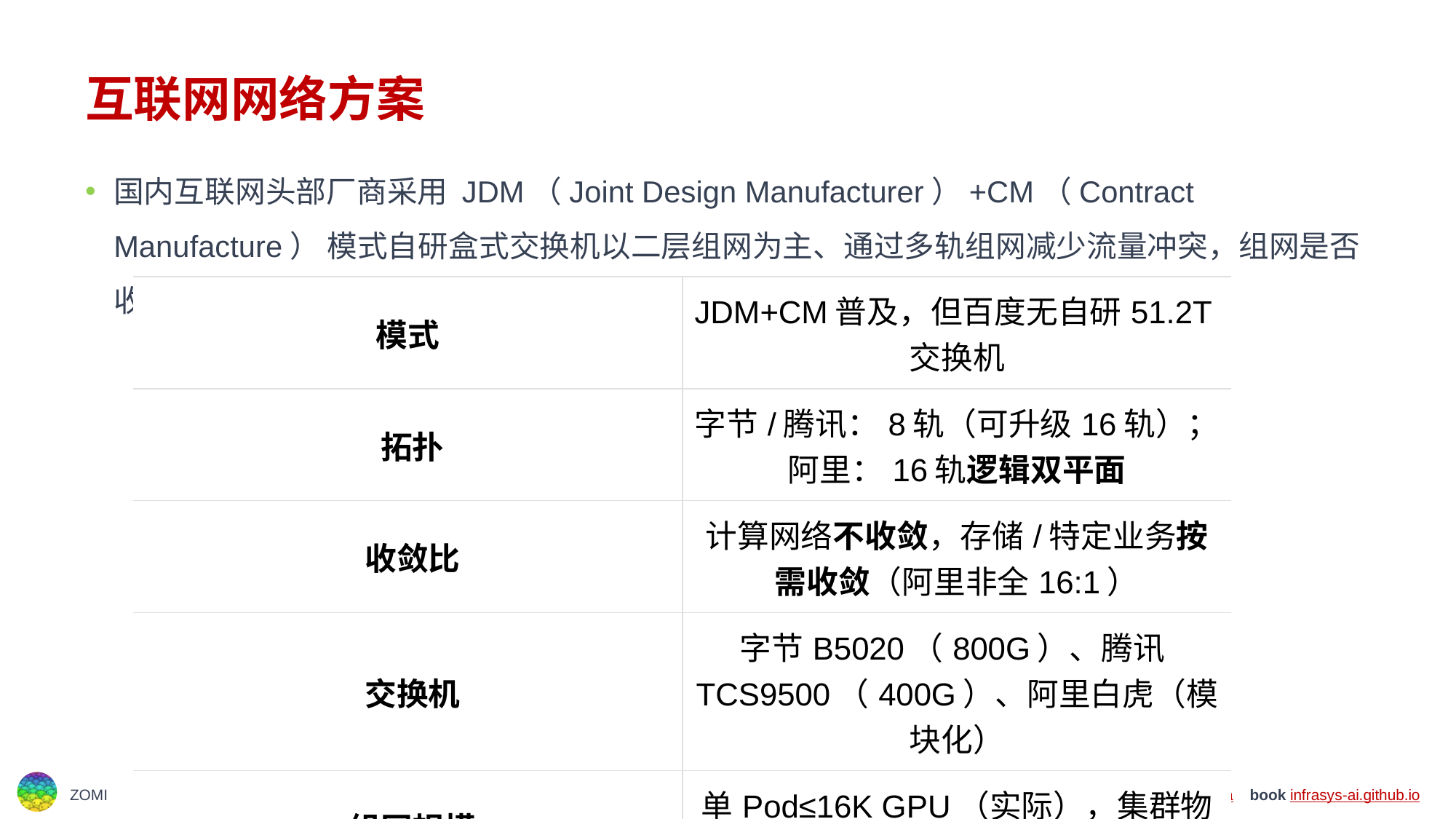

# 互联网网络方案
国内互联网头部厂商采用 JDM（Joint Design Manufacturer）+CM（Contract Manufacture） 模式自研盒式交换机以二层组网为主、通过多轨组网减少流量冲突，组网是否收敛按场景划分
| 模式​​ | JDM+CM普及，但百度无自研51.2T交换机 |
| --- | --- |
| ​​拓扑​​ | 字节/腾讯：8轨（可升级16轨）；阿里：16轨​​逻辑双平面​​ |
| ​​收敛比​​ | 计算网络​​不收敛​​，存储/特定业务​​按需收敛​​（阿里非全16:1） |
| ​​交换机​​ | 字节B5020（800G）、腾讯TCS9500（400G）、阿里白虎（模块化） |
| ​​组网规模​​ | 单Pod≤16K GPU（实际），集群物理端口<100K |